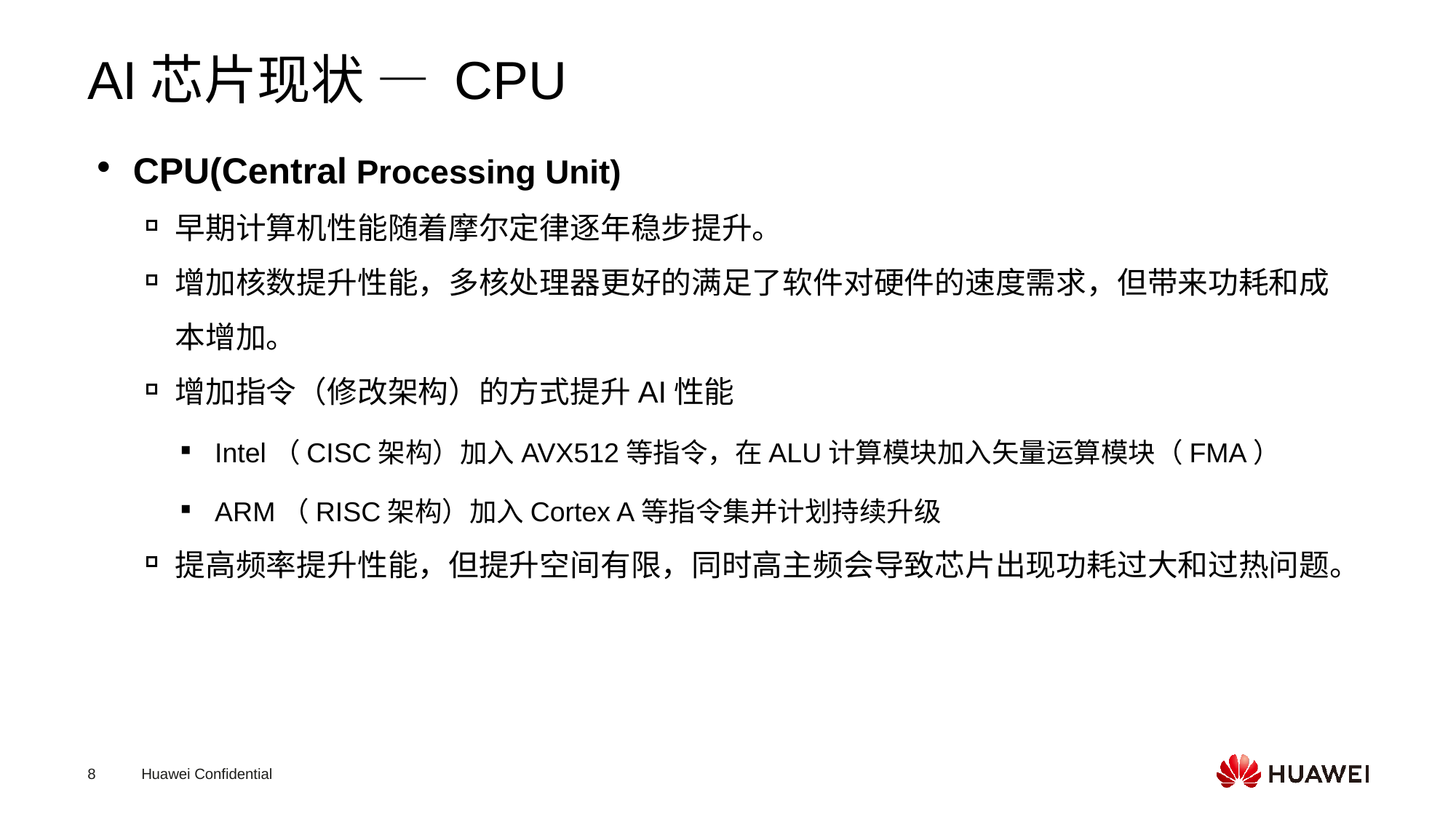

# AI芯片现状 — CPU
CPU(Central Processing Unit)
早期计算机性能随着摩尔定律逐年稳步提升。
增加核数提升性能，多核处理器更好的满足了软件对硬件的速度需求，但带来功耗和成本增加。
增加指令（修改架构）的方式提升AI性能
Intel（CISC架构）加入AVX512等指令，在ALU计算模块加入矢量运算模块（FMA）
ARM（RISC架构）加入Cortex A等指令集并计划持续升级
提高频率提升性能，但提升空间有限，同时高主频会导致芯片出现功耗过大和过热问题。